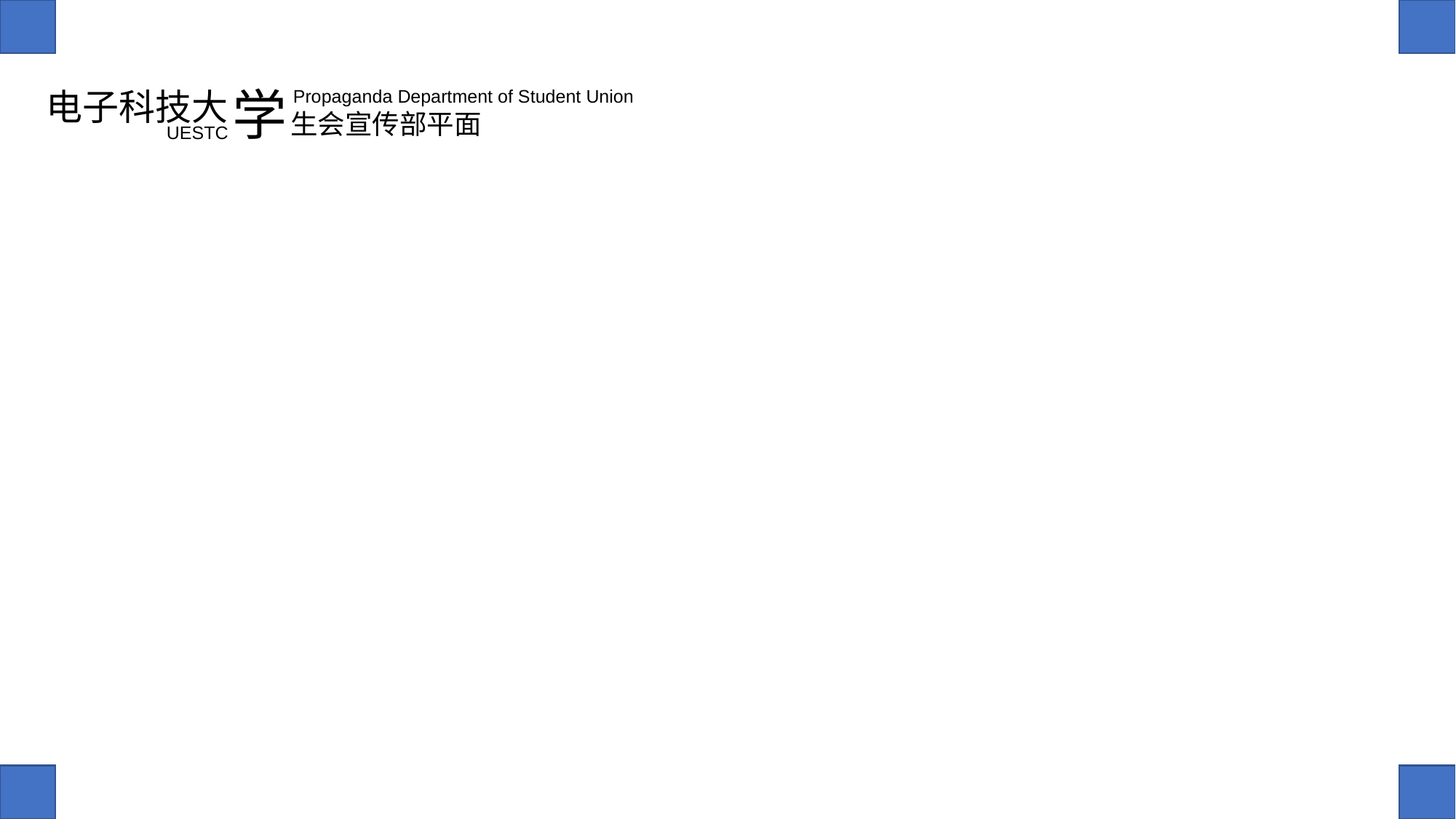

学
电子科技大
Propaganda Department of Student Union
生会宣传部平面
UESTC